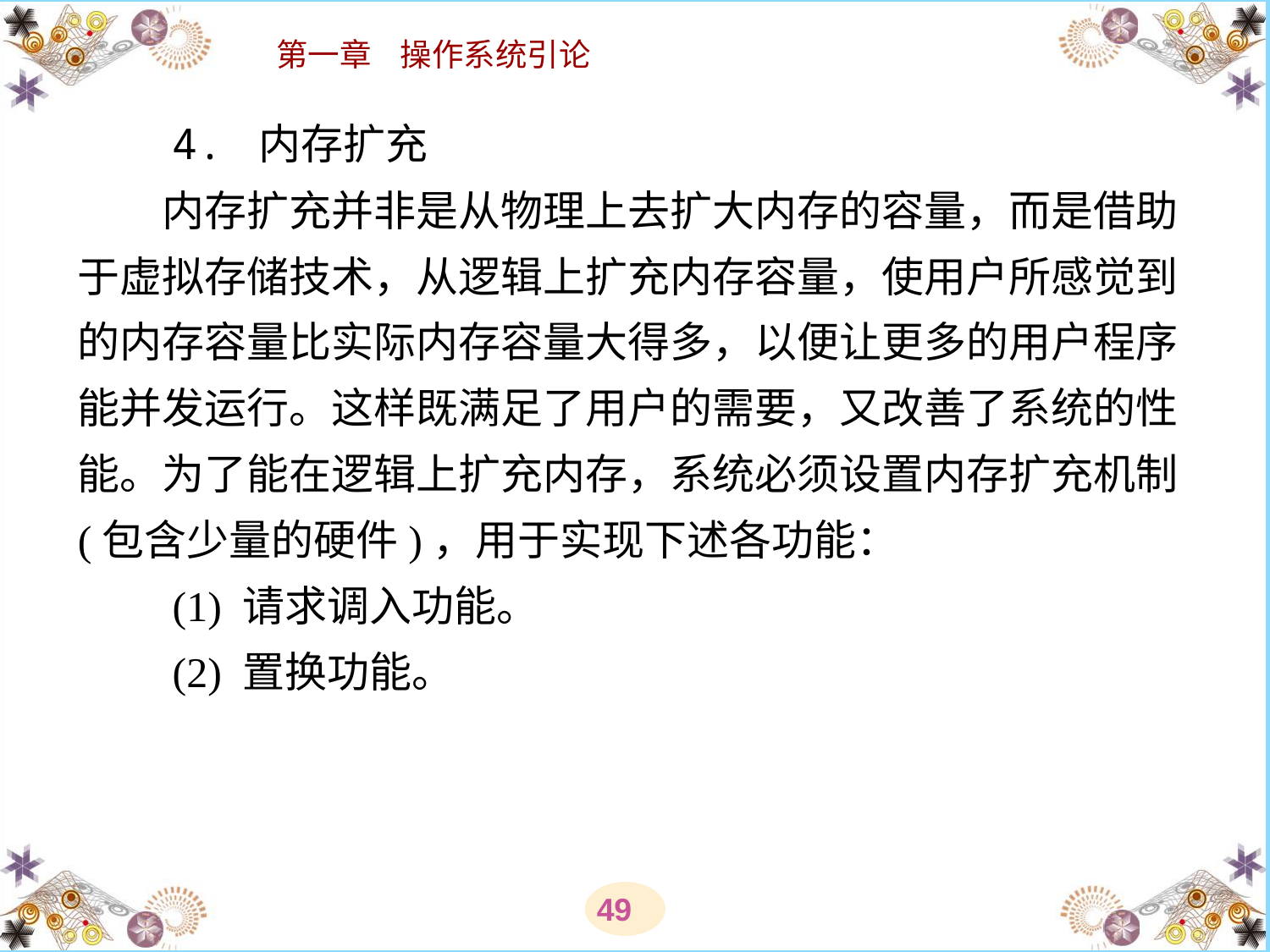

# 4. 内存扩充 　　内存扩充并非是从物理上去扩大内存的容量，而是借助于虚拟存储技术，从逻辑上扩充内存容量，使用户所感觉到的内存容量比实际内存容量大得多，以便让更多的用户程序能并发运行。这样既满足了用户的需要，又改善了系统的性能。为了能在逻辑上扩充内存，系统必须设置内存扩充机制(包含少量的硬件)，用于实现下述各功能： 　　(1) 请求调入功能。 　　(2) 置换功能。